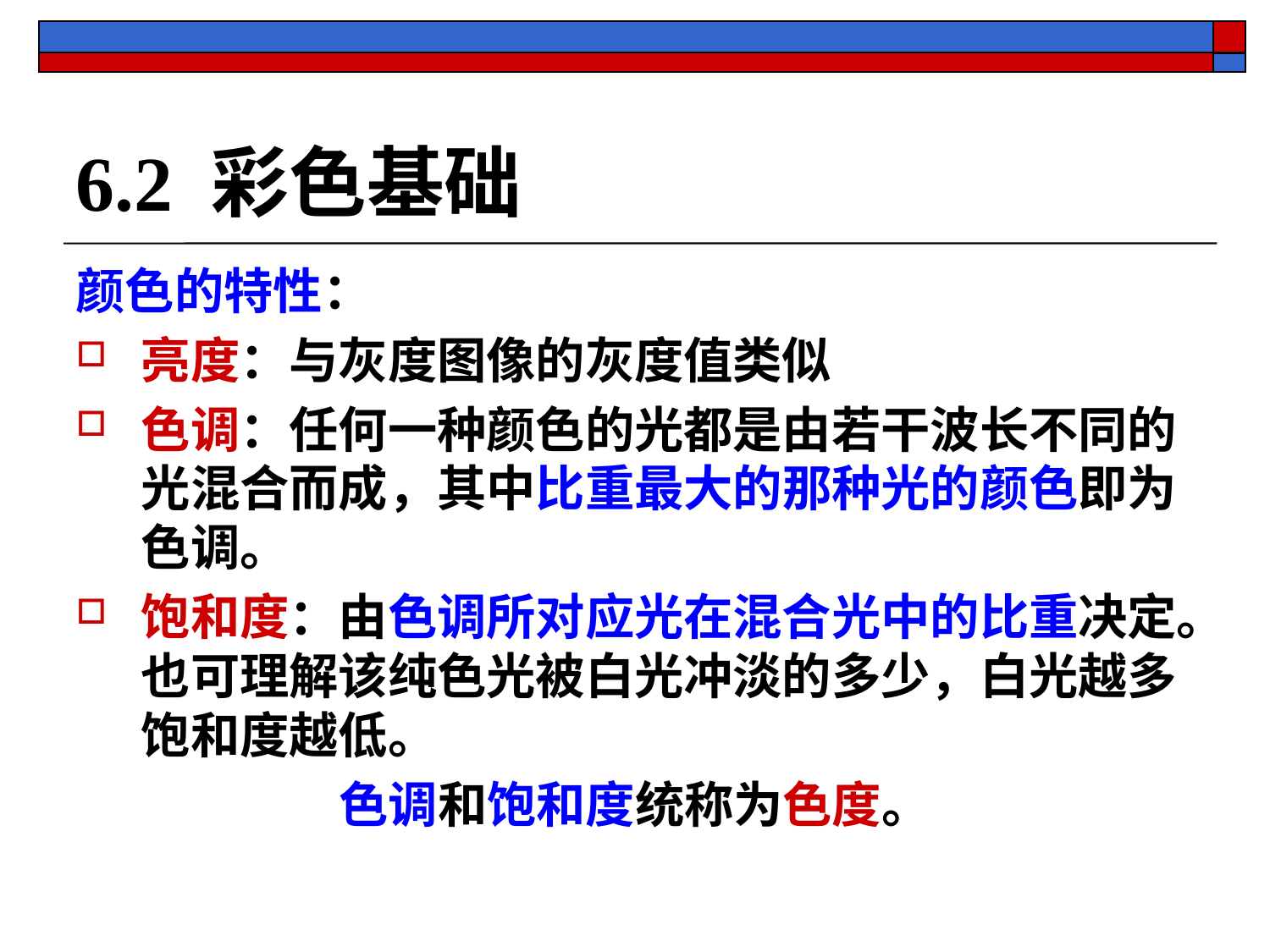

# 6.2 彩色基础
颜色的特性：
亮度：与灰度图像的灰度值类似
色调：任何一种颜色的光都是由若干波长不同的光混合而成，其中比重最大的那种光的颜色即为色调。
饱和度：由色调所对应光在混合光中的比重决定。也可理解该纯色光被白光冲淡的多少，白光越多饱和度越低。
色调和饱和度统称为色度。
14